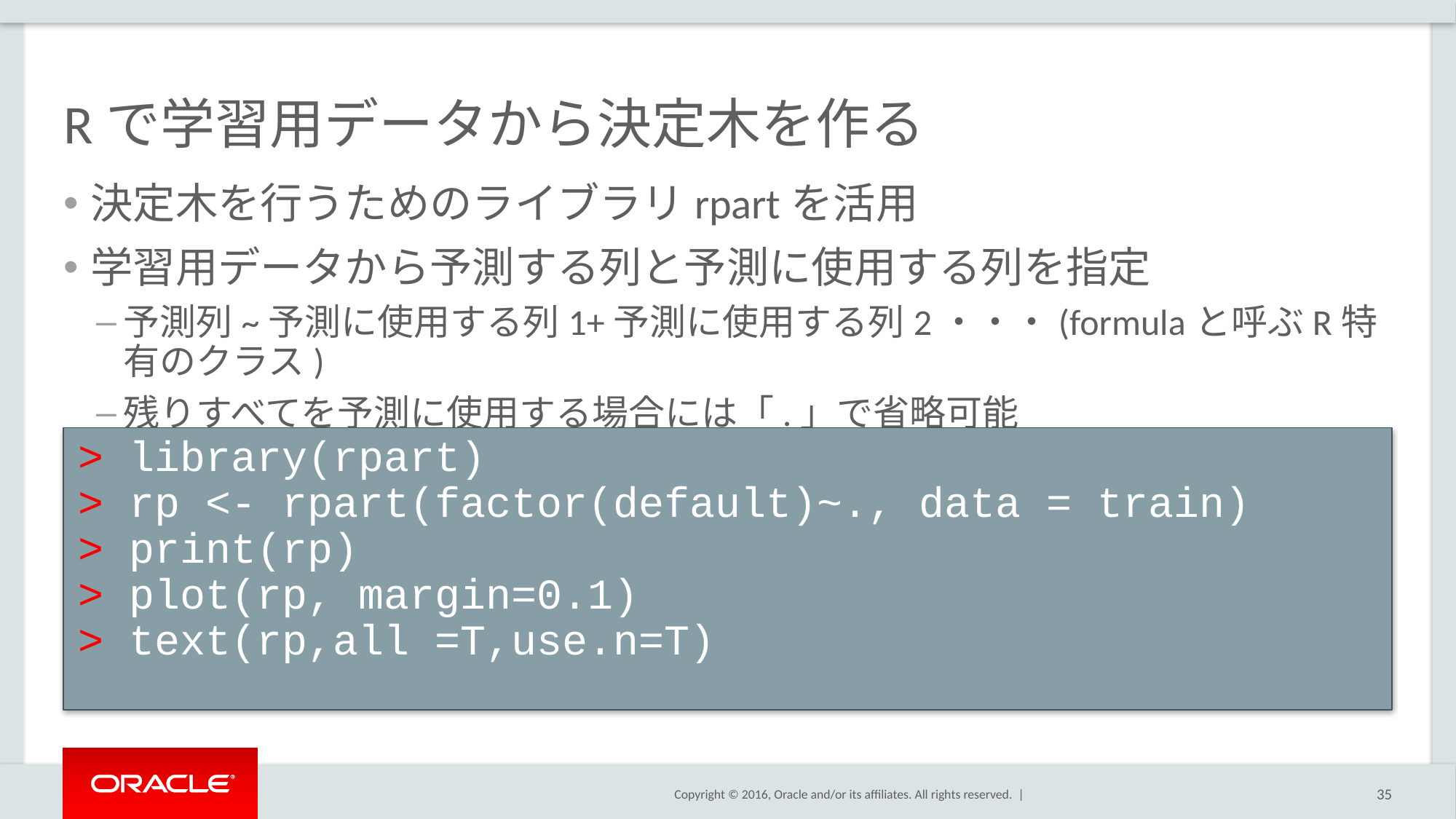

# Rで学習用データから決定木を作る
決定木を行うためのライブラリrpartを活用
学習用データから予測する列と予測に使用する列を指定
予測列~予測に使用する列1+予測に使用する列2・・・(formulaと呼ぶR特有のクラス)
残りすべてを予測に使用する場合には「.」で省略可能
> library(rpart)
> rp <- rpart(factor(default)~., data = train)
> print(rp)
> plot(rp, margin=0.1)
> text(rp,all =T,use.n=T)
35